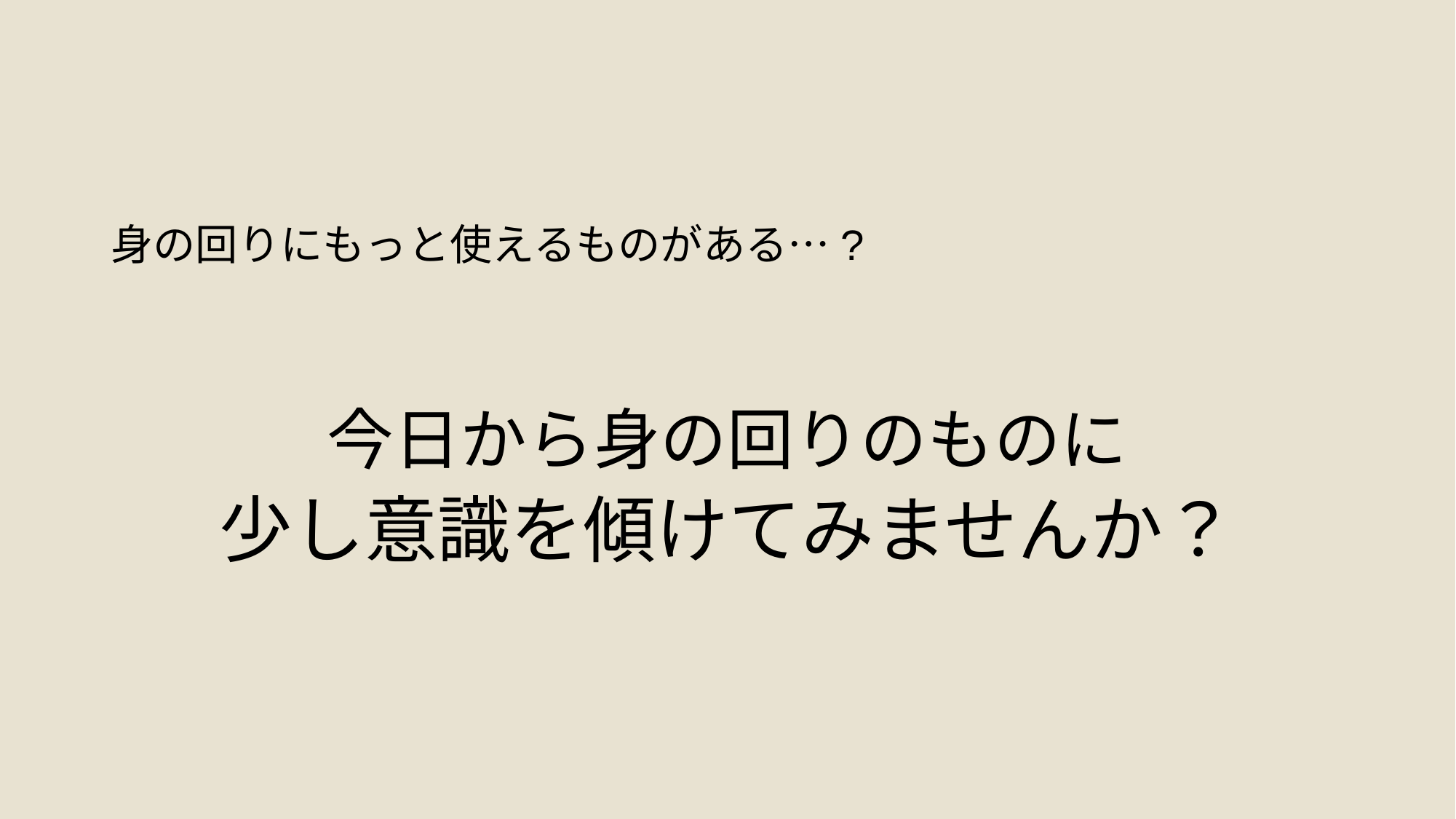

身の回りにもっと使えるものがある…?

今日から身の回りのものに
少し意識を傾けてみませんか？